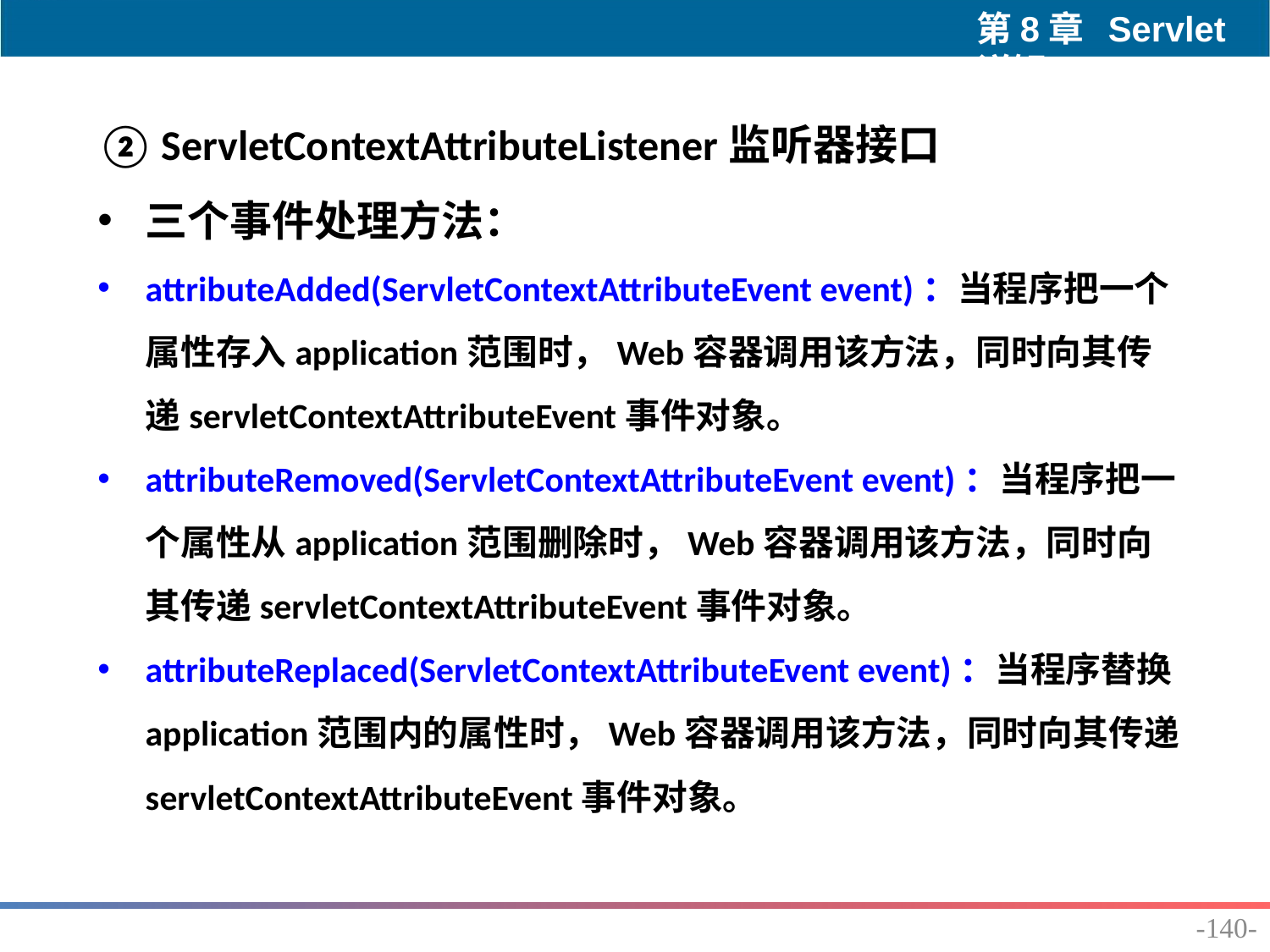

ServletContextAttributeListener监听器接口
三个事件处理方法：
attributeAdded(ServletContextAttributeEvent event)：当程序把一个属性存入application范围时，Web容器调用该方法，同时向其传递servletContextAttributeEvent事件对象。
attributeRemoved(ServletContextAttributeEvent event)：当程序把一个属性从application范围删除时，Web容器调用该方法，同时向其传递servletContextAttributeEvent事件对象。
attributeReplaced(ServletContextAttributeEvent event)：当程序替换application范围内的属性时，Web容器调用该方法，同时向其传递servletContextAttributeEvent事件对象。

-140-